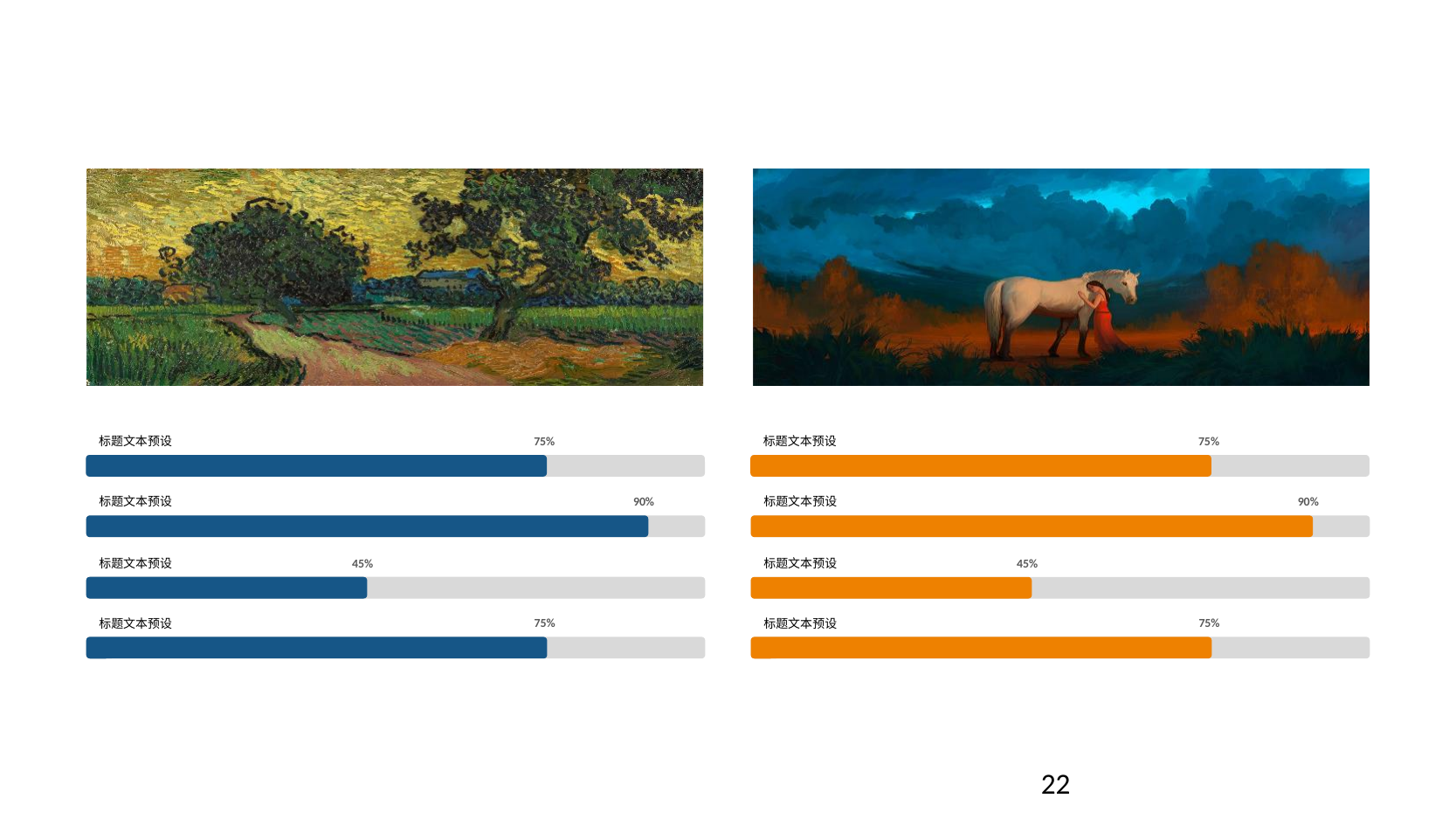

75%
75%
标题文本预设
标题文本预设

90%
90%
标题文本预设
标题文本预设

45%
45%
标题文本预设
标题文本预设

75%
75%
标题文本预设
标题文本预设

22